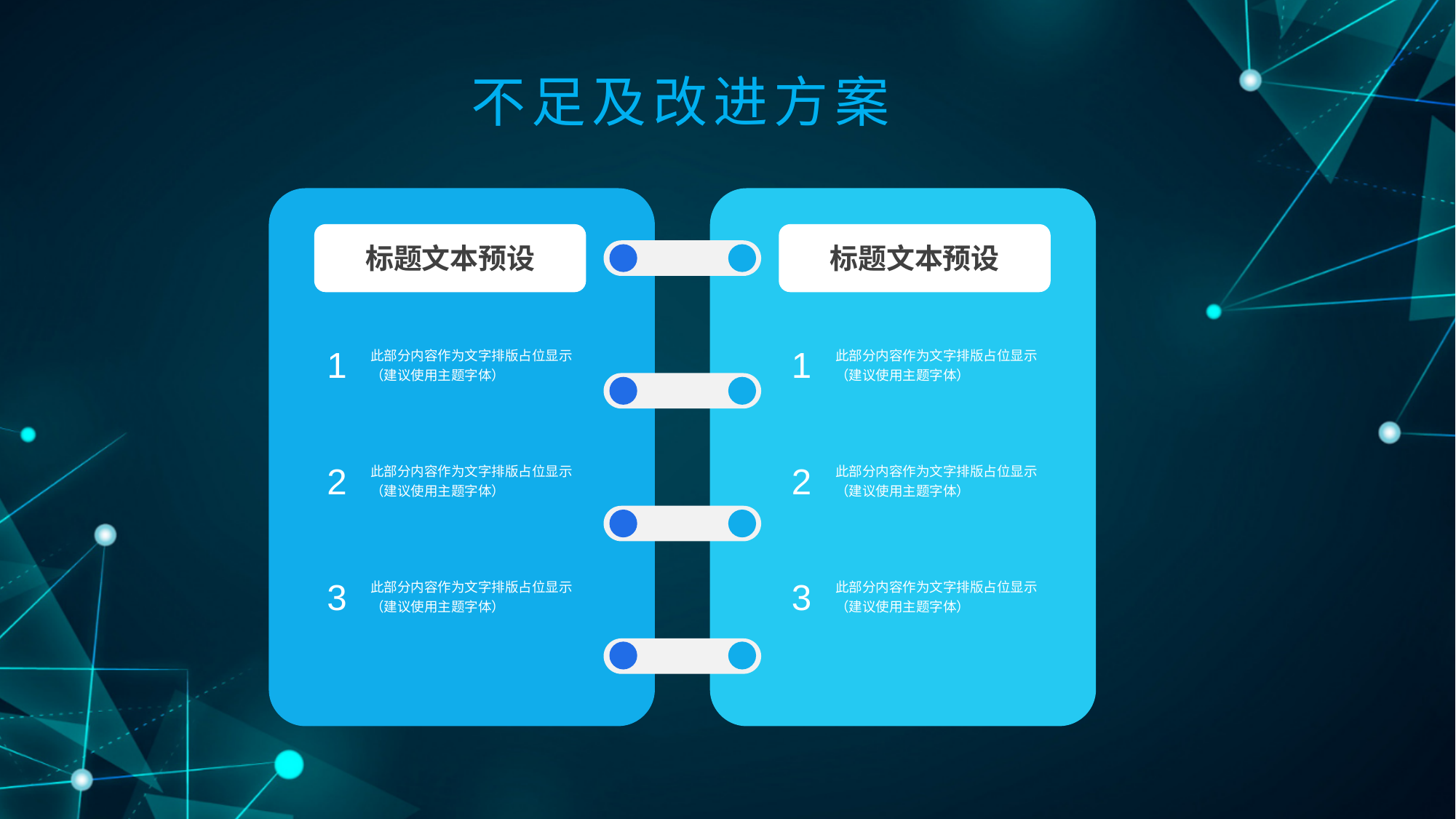

不足及改进方案

标题文本预设
标题文本预设

1
1
此部分内容作为文字排版占位显示
（建议使用主题字体）
此部分内容作为文字排版占位显示
（建议使用主题字体）

2
2
此部分内容作为文字排版占位显示
（建议使用主题字体）
此部分内容作为文字排版占位显示
（建议使用主题字体）

3
3
此部分内容作为文字排版占位显示
（建议使用主题字体）
此部分内容作为文字排版占位显示
（建议使用主题字体）